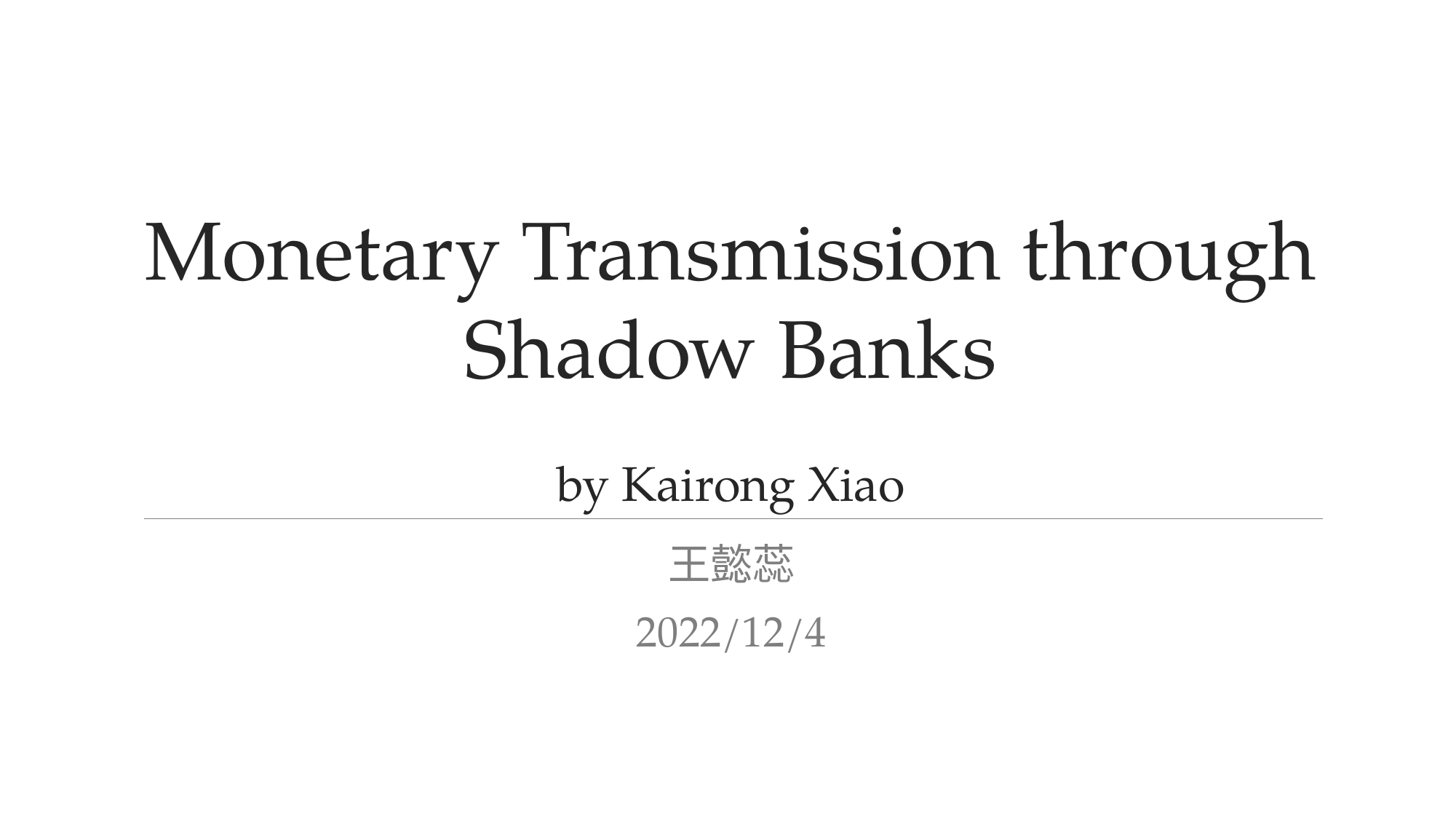

# Monetary Transmission through Shadow Banks by Kairong Xiao
王懿蕊
2022/12/4